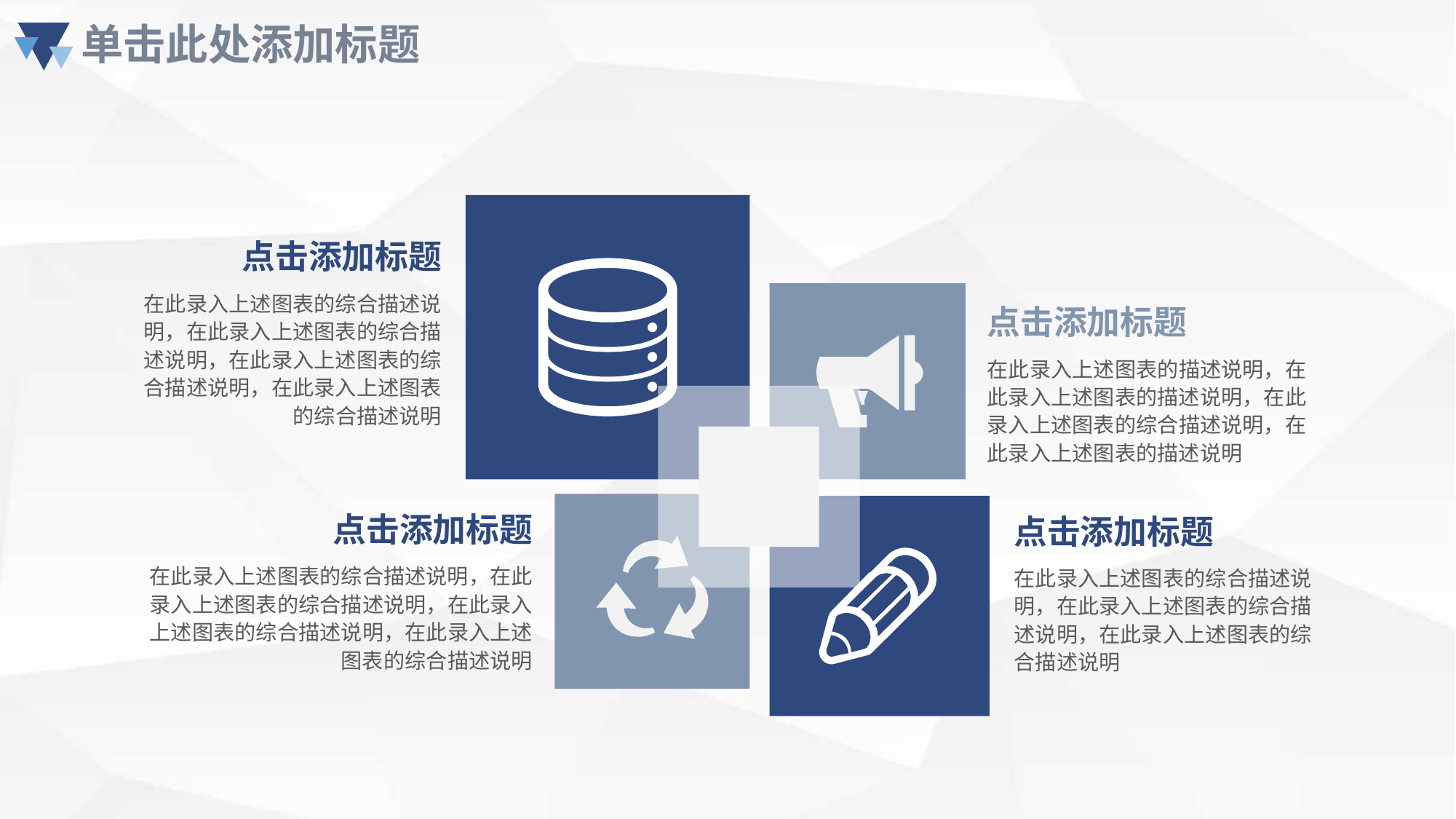

点击添加标题
在此录入上述图表的综合描述说明，在此录入上述图表的综合描述说明，在此录入上述图表的综合描述说明，在此录入上述图表的综合描述说明

点击添加标题
在此录入上述图表的描述说明，在此录入上述图表的描述说明，在此录入上述图表的综合描述说明，在此录入上述图表的描述说明

点击添加标题
点击添加标题
在此录入上述图表的综合描述说明，在此录入上述图表的综合描述说明，在此录入上述图表的综合描述说明，在此录入上述图表的综合描述说明
在此录入上述图表的综合描述说明，在此录入上述图表的综合描述说明，在此录入上述图表的综合描述说明